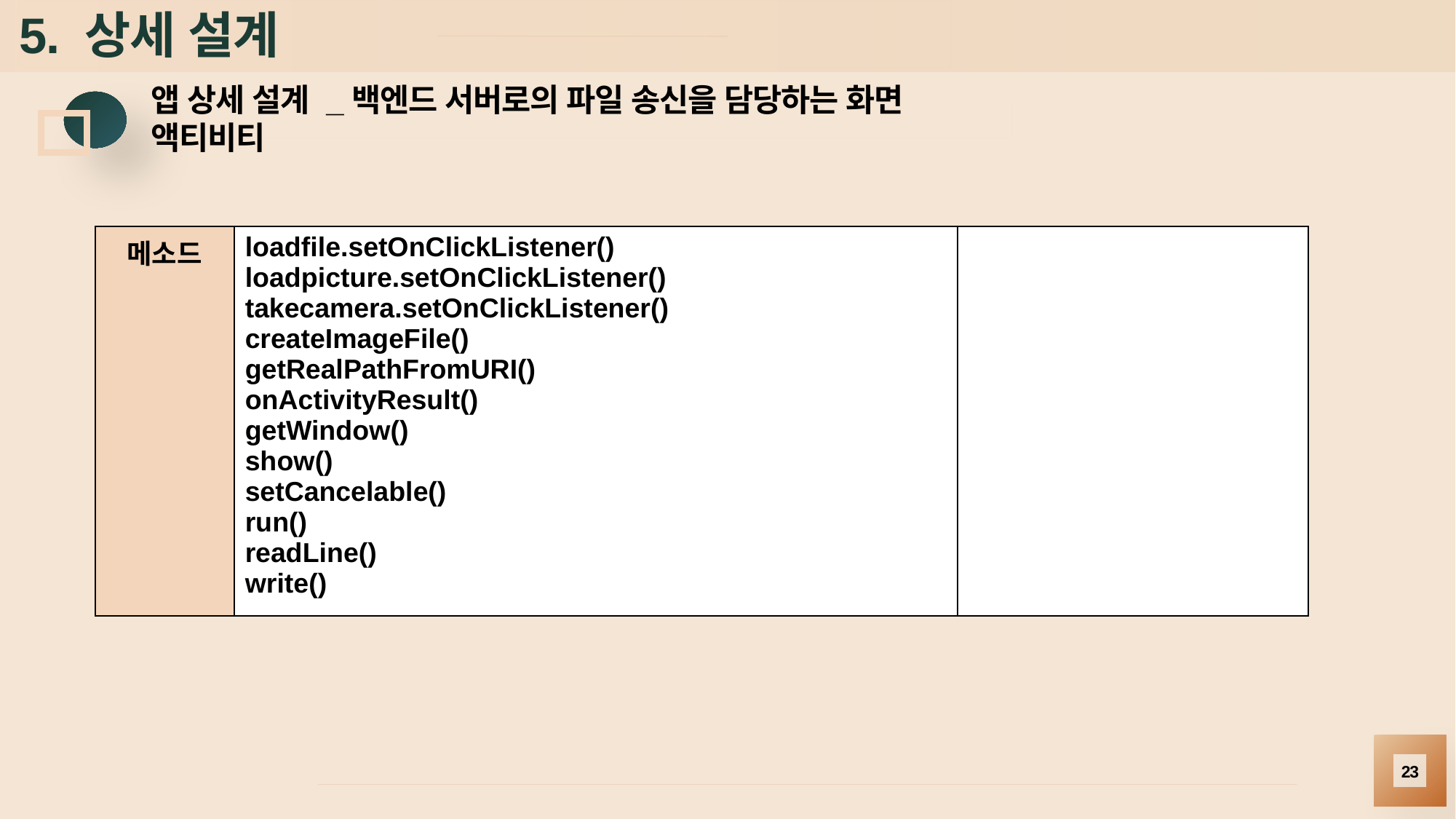

# 5. 상세 설계

앱 상세 설계 _백엔드 서버로의 파일 송신을 담당하는 화면 액티비티

| 메소드 | loadfile.setOnClickListener() loadpicture.setOnClickListener() takecamera.setOnClickListener() createImageFile() getRealPathFromURI() onActivityResult() getWindow() show() setCancelable() run() readLine() write() |  |
| --- | --- | --- |
23